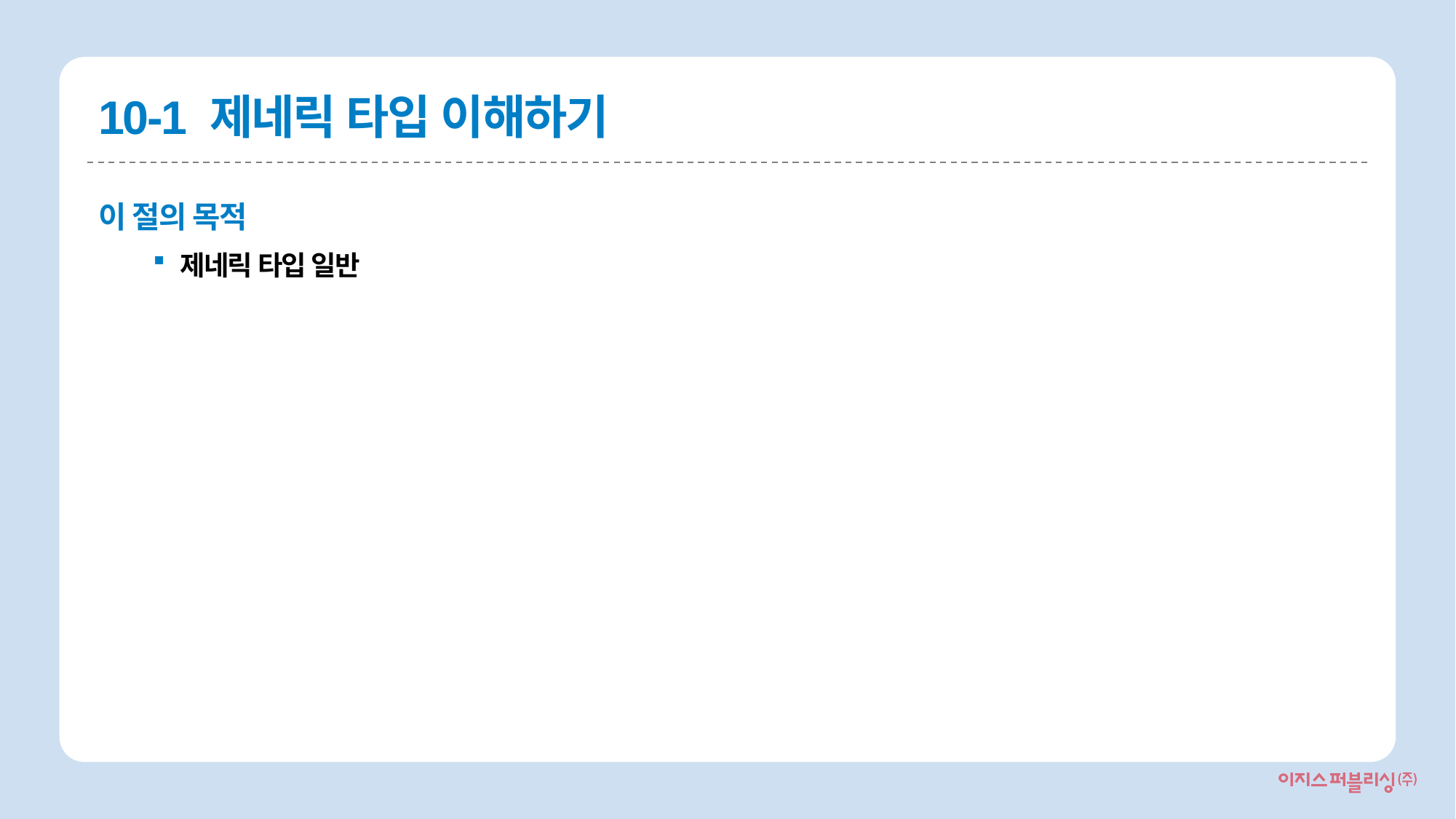

# 10-1 제네릭 타입 이해하기
이 절의 목적
제네릭 타입 일반